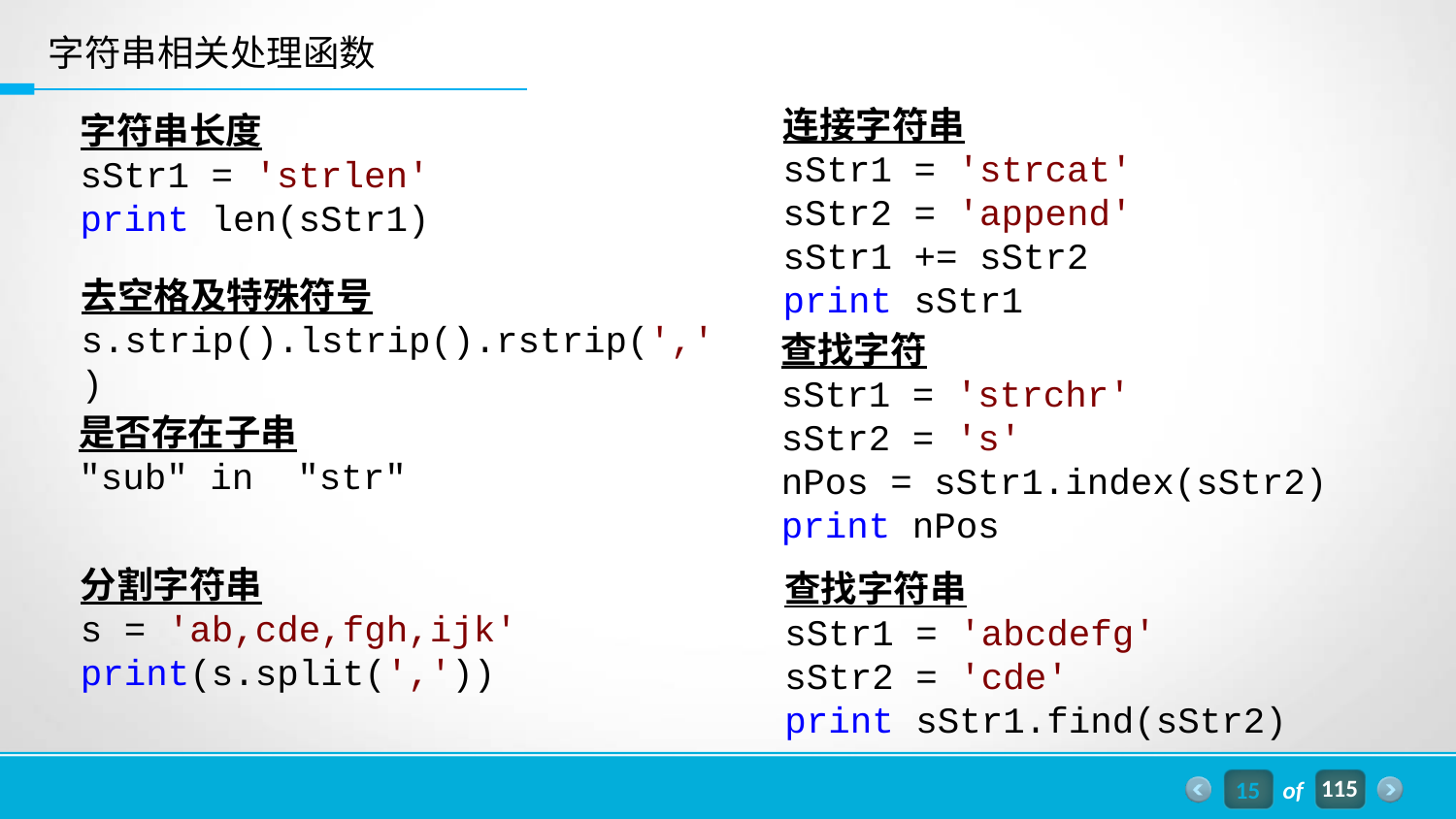

字符串相关处理函数

连接字符串
sStr1 = 'strcat'
sStr2 = 'append'
sStr1 += sStr2
print sStr1
字符串长度
sStr1 = 'strlen'
print len(sStr1)
去空格及特殊符号
s.strip().lstrip().rstrip(',')
查找字符
sStr1 = 'strchr'
sStr2 = 's'
nPos = sStr1.index(sStr2) print nPos
是否存在子串
"sub" in  "str"

分割字符串
s = 'ab,cde,fgh,ijk'
print(s.split(','))
查找字符串
sStr1 = 'abcdefg'
sStr2 = 'cde'
print sStr1.find(sStr2)
15